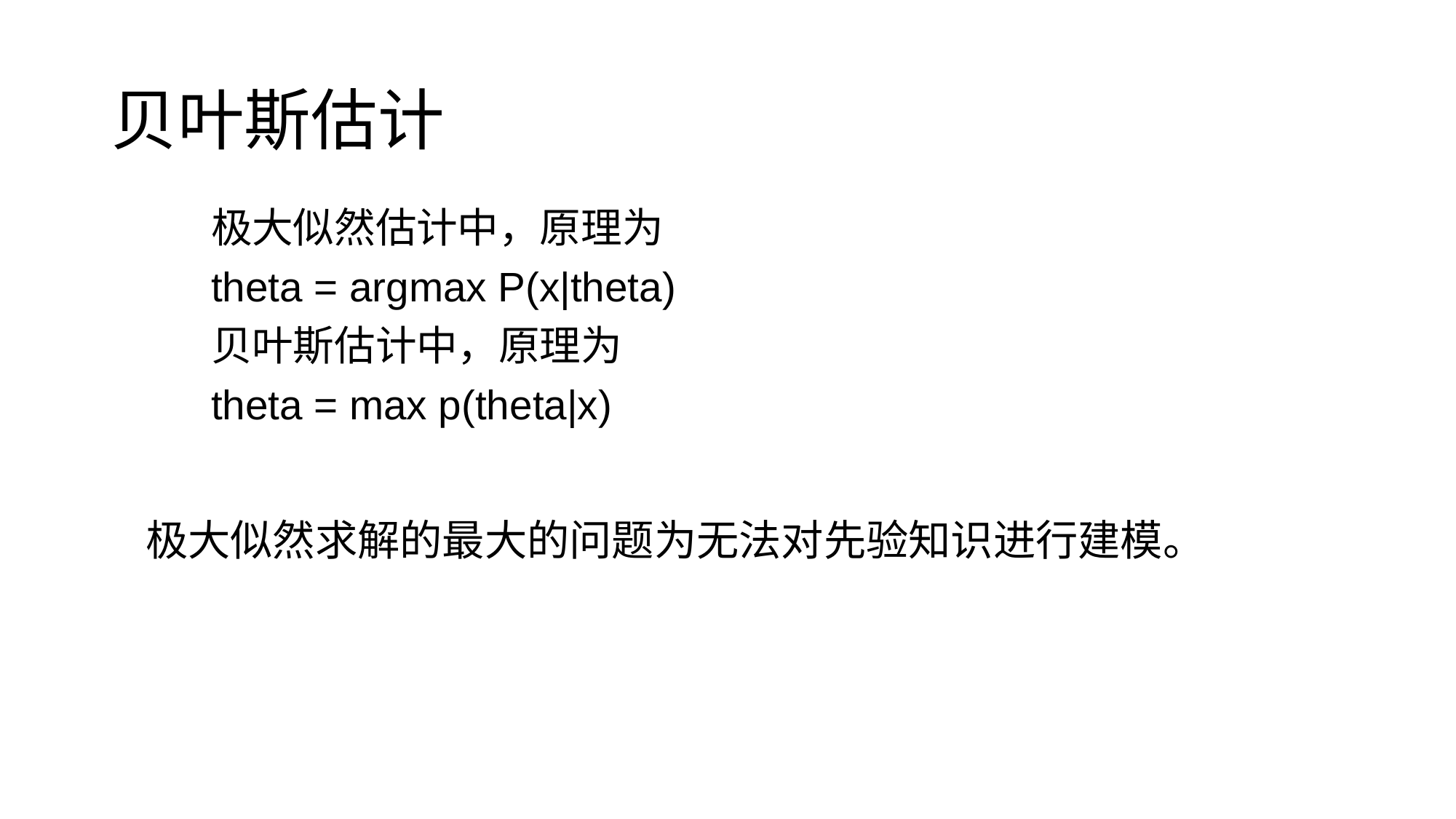

# 贝叶斯估计
极大似然估计中，原理为
theta = argmax P(x|theta)
贝叶斯估计中，原理为
theta = max p(theta|x)
极大似然求解的最大的问题为无法对先验知识进行建模。